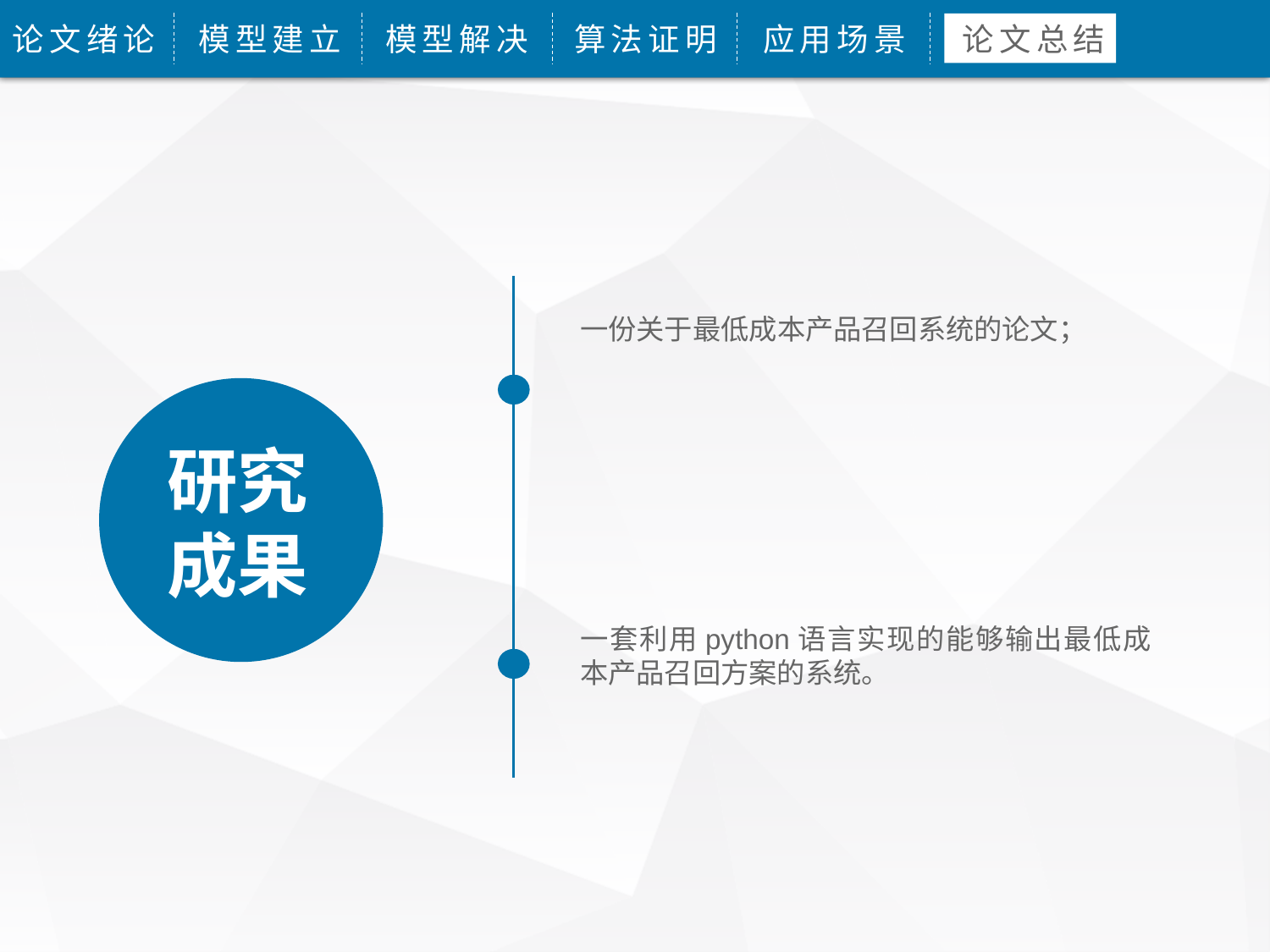

论文绪论
模型建立
模型解决
算法证明
应用场景
论文总结

一份关于最低成本产品召回系统的论文；

研究成果
一套利用python语言实现的能够输出最低成本产品召回方案的系统。